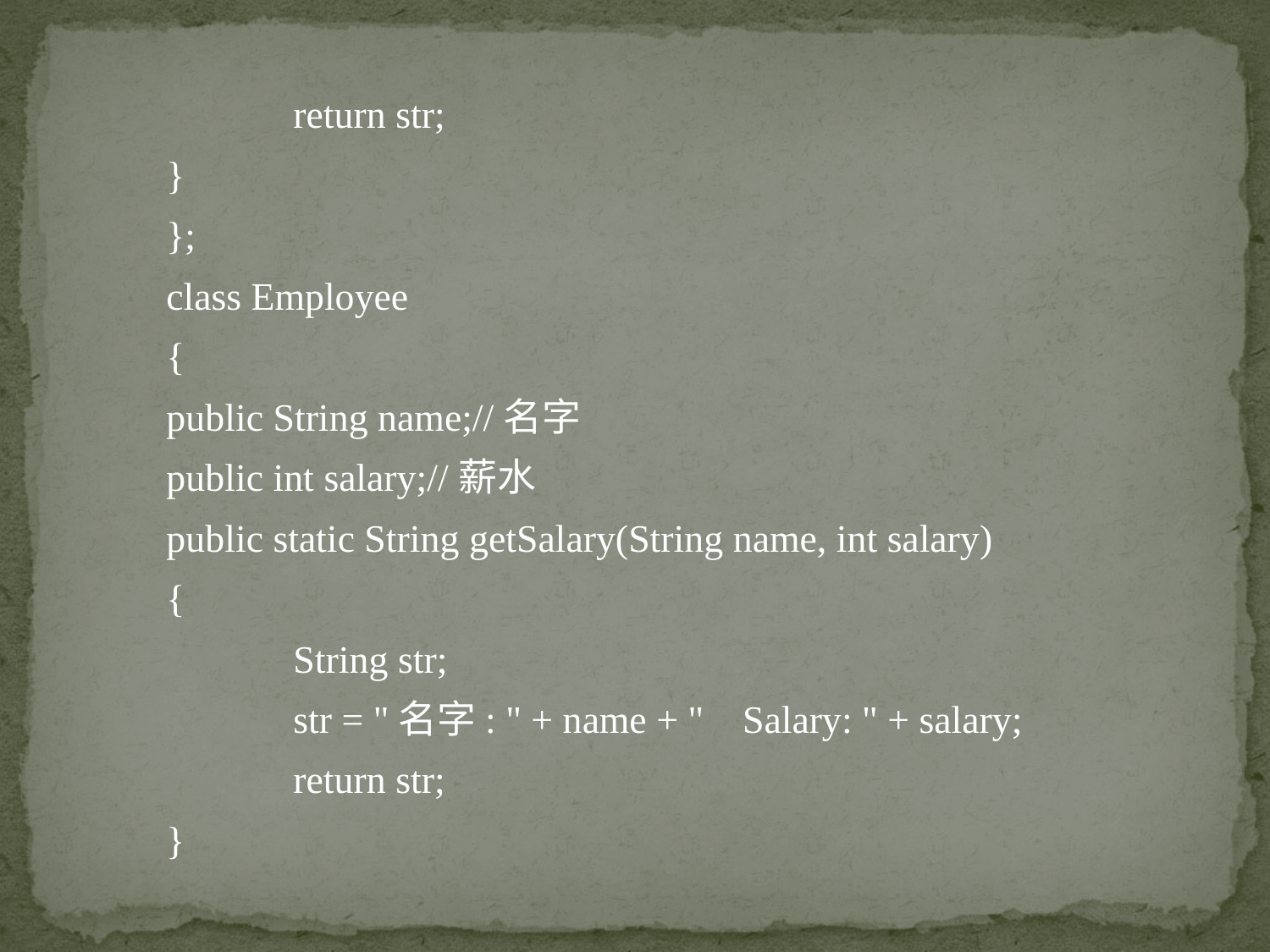

return str;
}
};
class Employee
{
public String name;//名字
public int salary;//薪水
public static String getSalary(String name, int salary)
{
	String str;
	str = "名字: " + name + "    Salary: " + salary;
	return str;
}